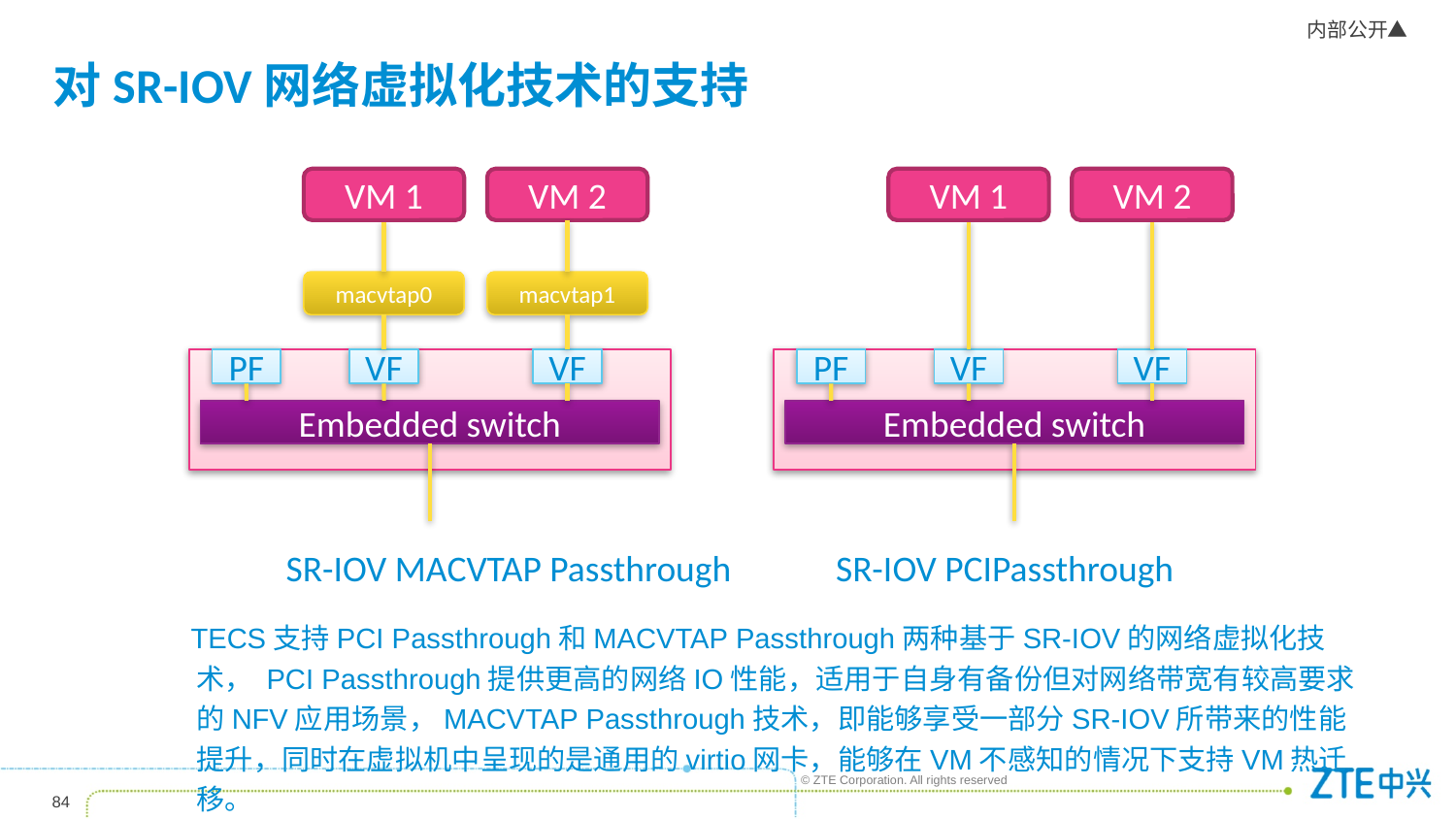

# 对SR-IOV网络虚拟化技术的支持
VM 1
VM 2
macvtap0
macvtap1

PF
VF
VF
Embedded switch
VM 1
VM 2

PF
VF
VF
Embedded switch

SR-IOV MACVTAP Passthrough
SR-IOV PCIPassthrough
TECS支持PCI Passthrough和MACVTAP Passthrough两种基于SR-IOV的网络虚拟化技术， PCI Passthrough提供更高的网络IO性能，适用于自身有备份但对网络带宽有较高要求的NFV应用场景，MACVTAP Passthrough技术，即能够享受一部分SR-IOV所带来的性能提升，同时在虚拟机中呈现的是通用的virtio网卡，能够在VM不感知的情况下支持VM热迁移。